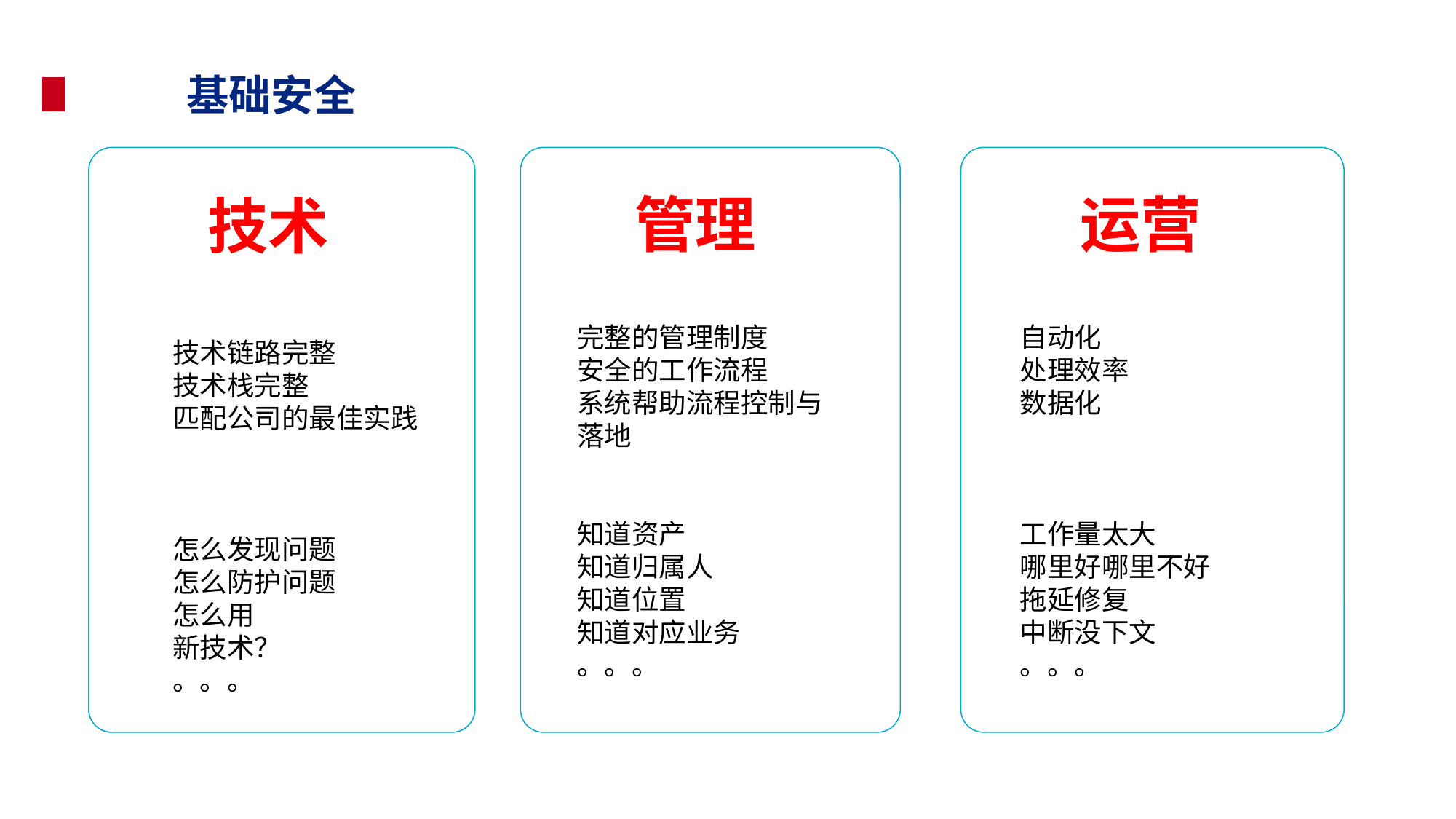

基础安全

管理
运营
技术
完整的管理制度
安全的工作流程
系统帮助流程控制与落地

知道资产
知道归属人
知道位置
知道对应业务
。。。

自动化
处理效率
数据化

工作量太大
哪里好哪里不好
拖延修复
中断没下文
。。。

技术链路完整
技术栈完整
匹配公司的最佳实践

怎么发现问题
怎么防护问题
怎么用
新技术？
。。。